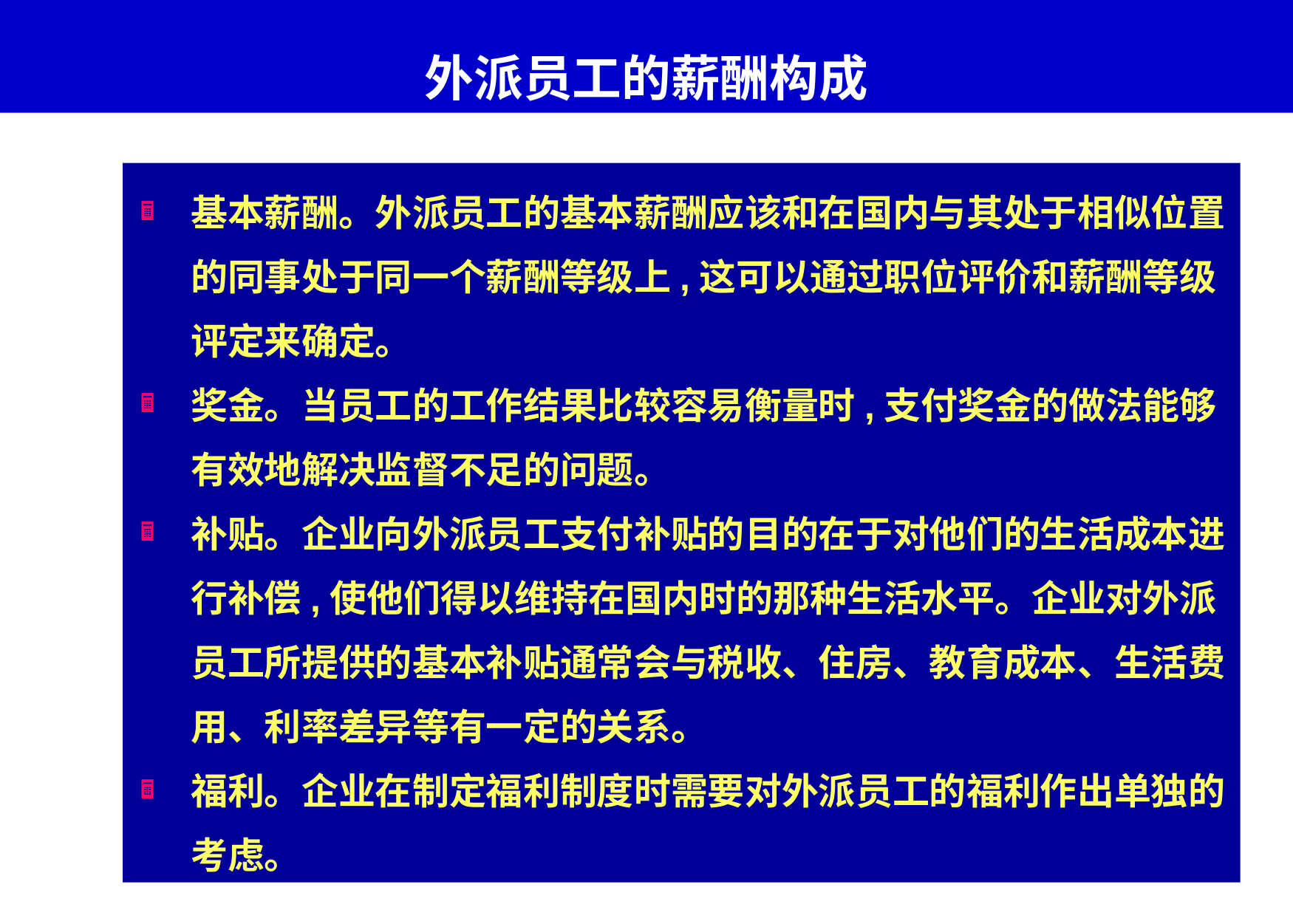

# 外派员工的薪酬构成
基本薪酬。外派员工的基本薪酬应该和在国内与其处于相似位置的同事处于同一个薪酬等级上,这可以通过职位评价和薪酬等级评定来确定。
奖金。当员工的工作结果比较容易衡量时,支付奖金的做法能够有效地解决监督不足的问题。
补贴。企业向外派员工支付补贴的目的在于对他们的生活成本进行补偿,使他们得以维持在国内时的那种生活水平。企业对外派员工所提供的基本补贴通常会与税收、住房、教育成本、生活费用、利率差异等有一定的关系。
福利。企业在制定福利制度时需要对外派员工的福利作出单独的考虑。